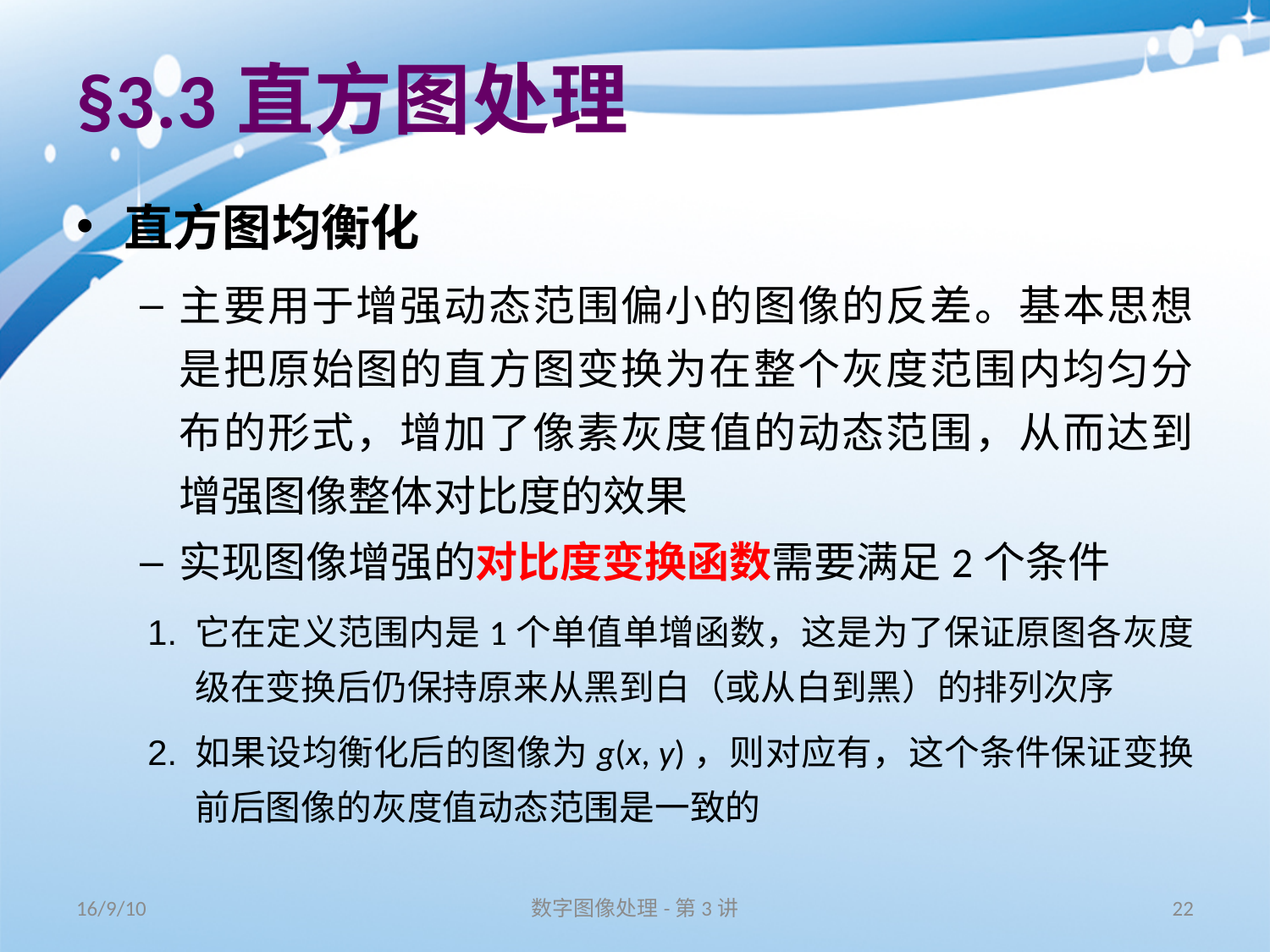

# §3.3直方图处理
直方图均衡化
主要用于增强动态范围偏小的图像的反差。基本思想是把原始图的直方图变换为在整个灰度范围内均匀分布的形式，增加了像素灰度值的动态范围，从而达到增强图像整体对比度的效果
实现图像增强的对比度变换函数需要满足2个条件
它在定义范围内是1个单值单增函数，这是为了保证原图各灰度级在变换后仍保持原来从黑到白（或从白到黑）的排列次序
如果设均衡化后的图像为g(x, y)，则对应有，这个条件保证变换前后图像的灰度值动态范围是一致的

16/9/10
数字图像处理-第3讲
22